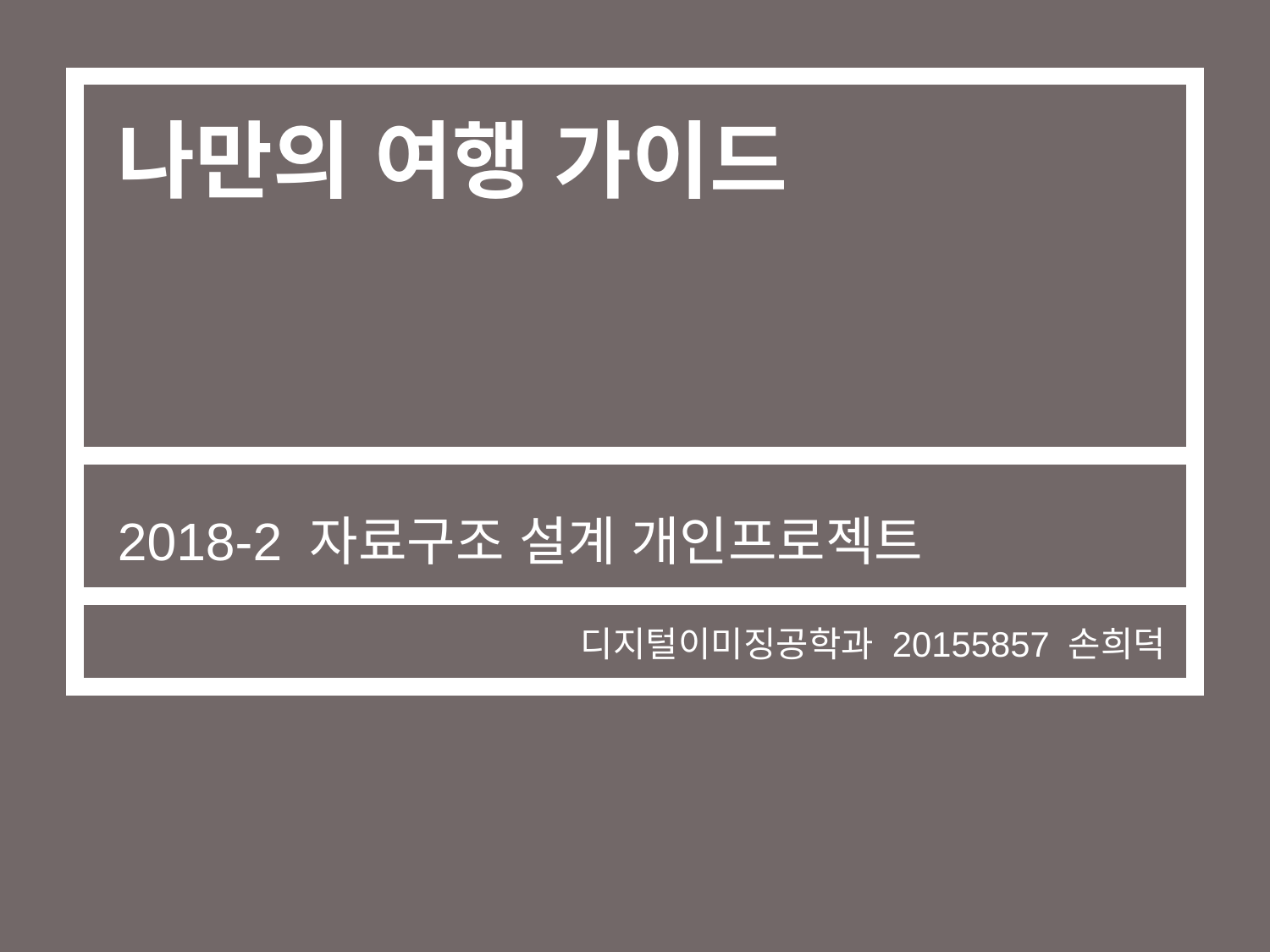

# 나만의 여행 가이드

2018-2 자료구조 설계 개인프로젝트

디지털이미징공학과 20155857 손희덕